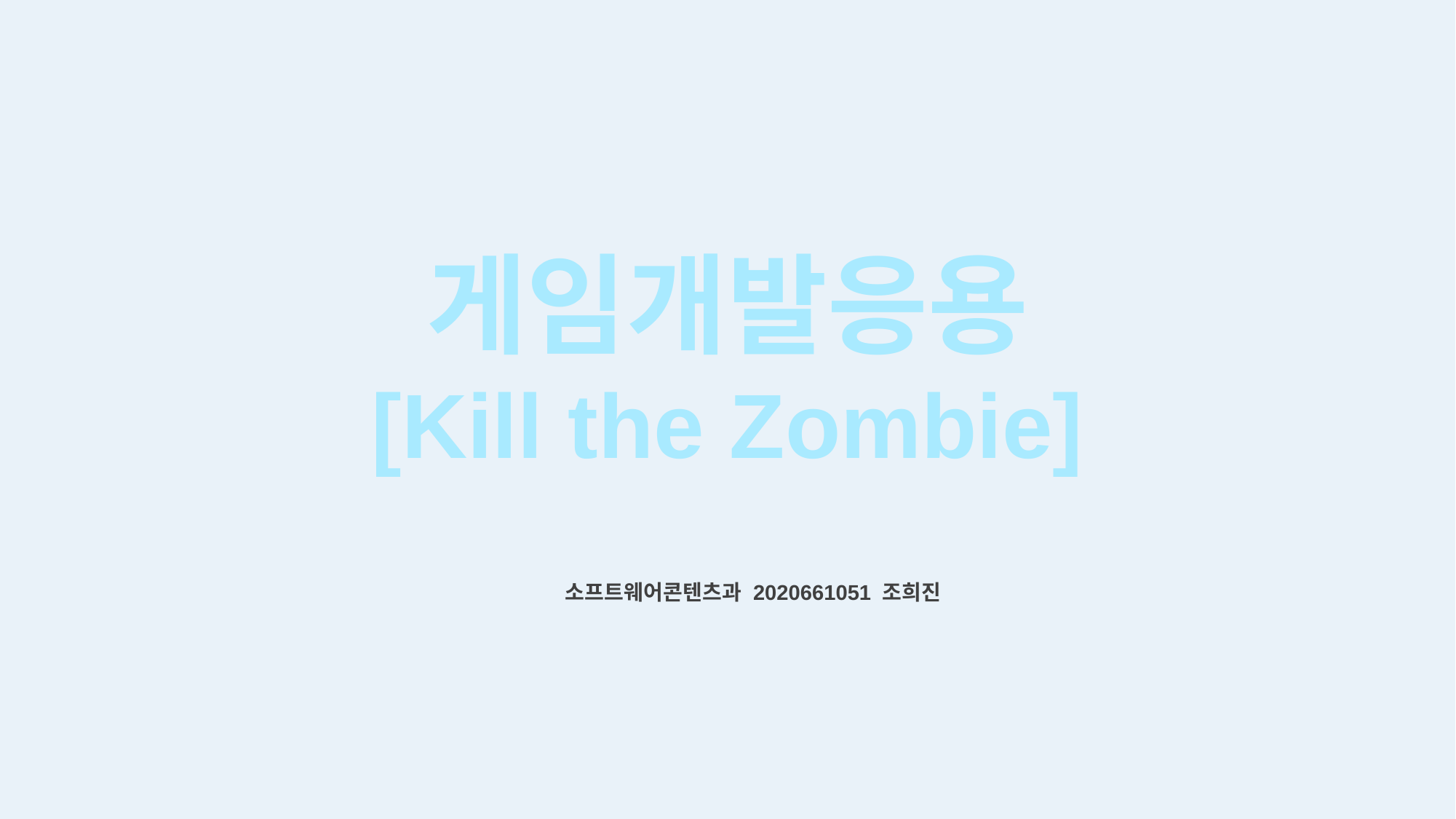

게임개발응용
[Kill the Zombie]
소프트웨어콘텐츠과 2020661051 조희진